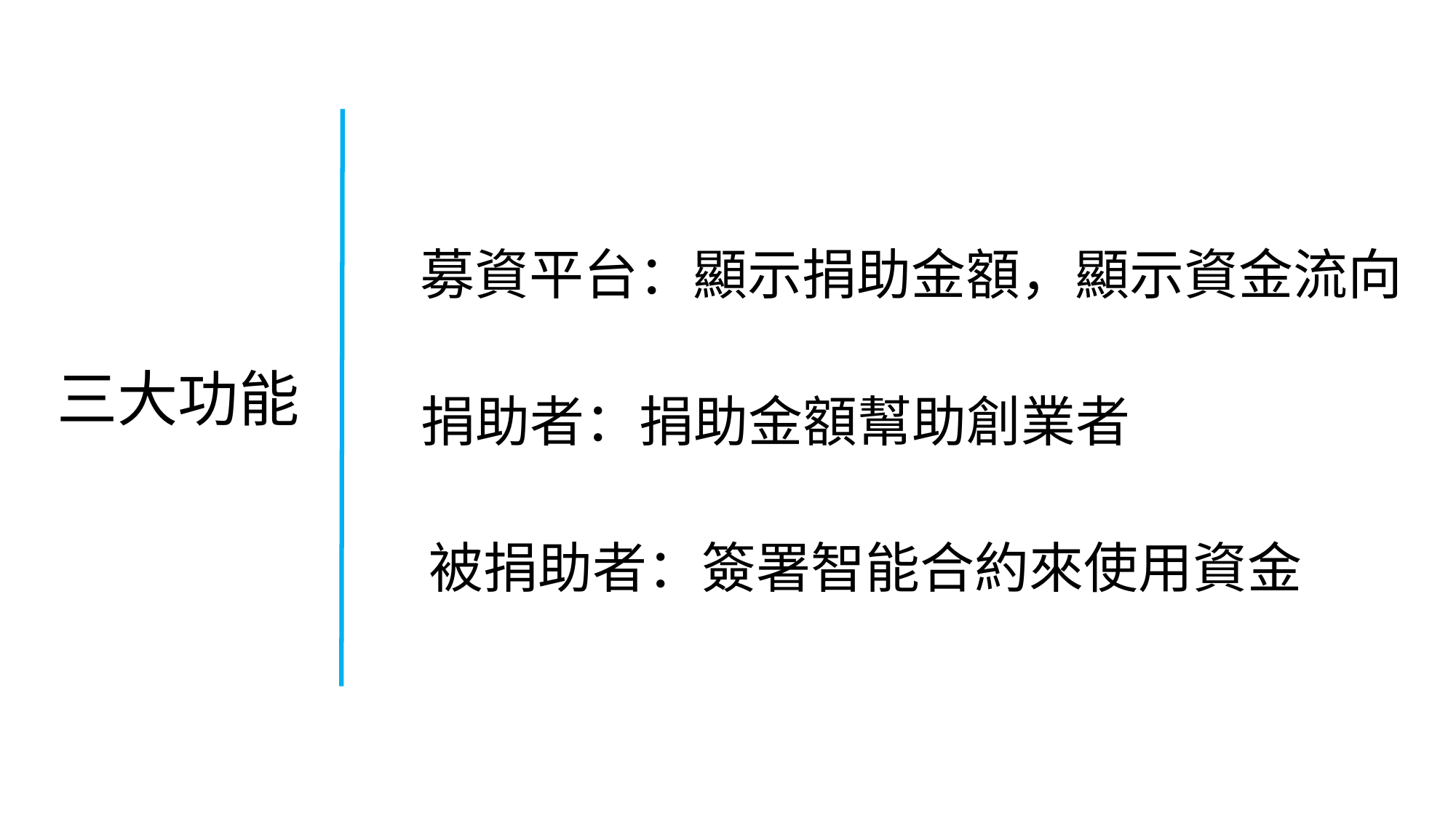

募資平台：顯示捐助金額，顯示資金流向
三大功能
捐助者：捐助金額幫助創業者
被捐助者：簽署智能合約來使用資金